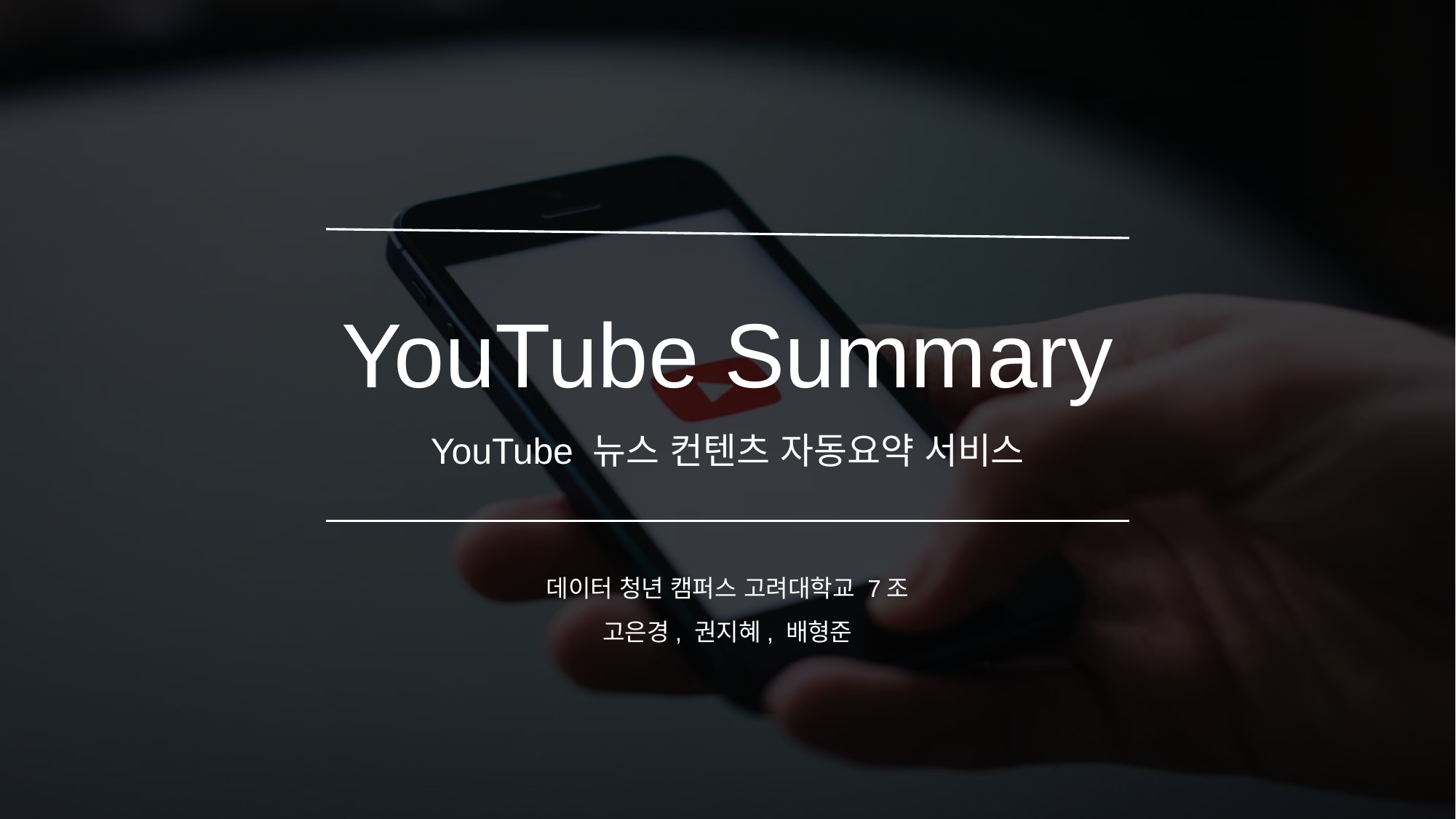

# YouTube Summary YouTube 뉴스 컨텐츠 자동요약 서비스
데이터 청년 캠퍼스 고려대학교 7조
고은경, 권지혜, 배형준